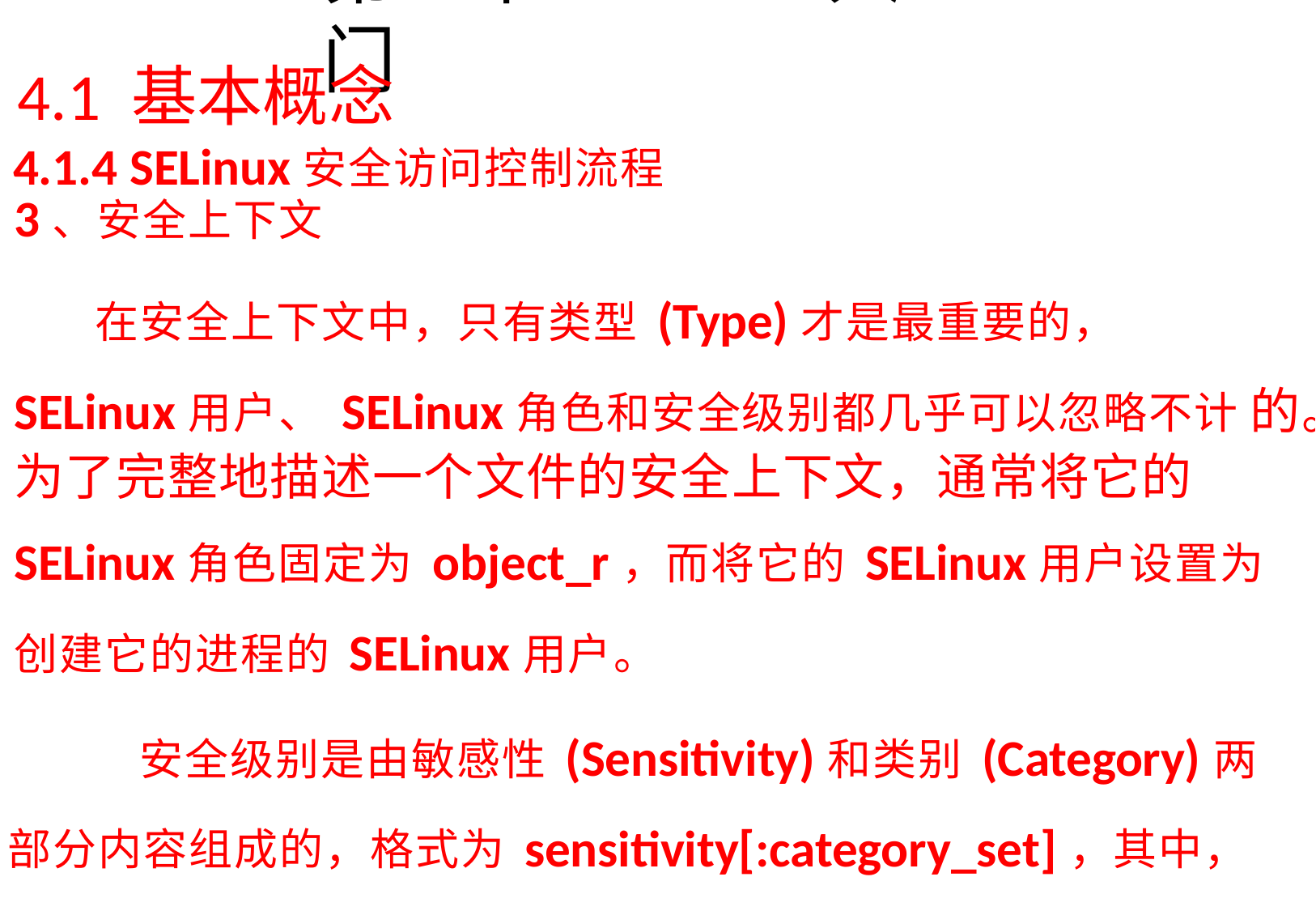

# 第4章SELinux入门
4.1 基本概念
4.1.4 SELinux安全访问控制流程 3、安全上下文
在安全上下文中，只有类型(Type)才是最重要的，  SELinux用户、SELinux角色和安全级别都几乎可以忽略不计 的。为了完整地描述一个文件的安全上下文，通常将它的 SELinux角色固定为object_r，而将它的SELinux用户设置为 创建它的进程的SELinux用户。
安全级别是由敏感性(Sensitivity)和类别(Category)两 部分内容组成的，格式为sensitivity[:category_set]，其中，  category_set是可选的。例如，假设我们定义有s0、s1两个 Sensitivity，以c0、c1、c2三个Category，那么“s0:c0,c1”  表示的就是Sensitivity为s0、Category为c0和c1的一个安全 级别。